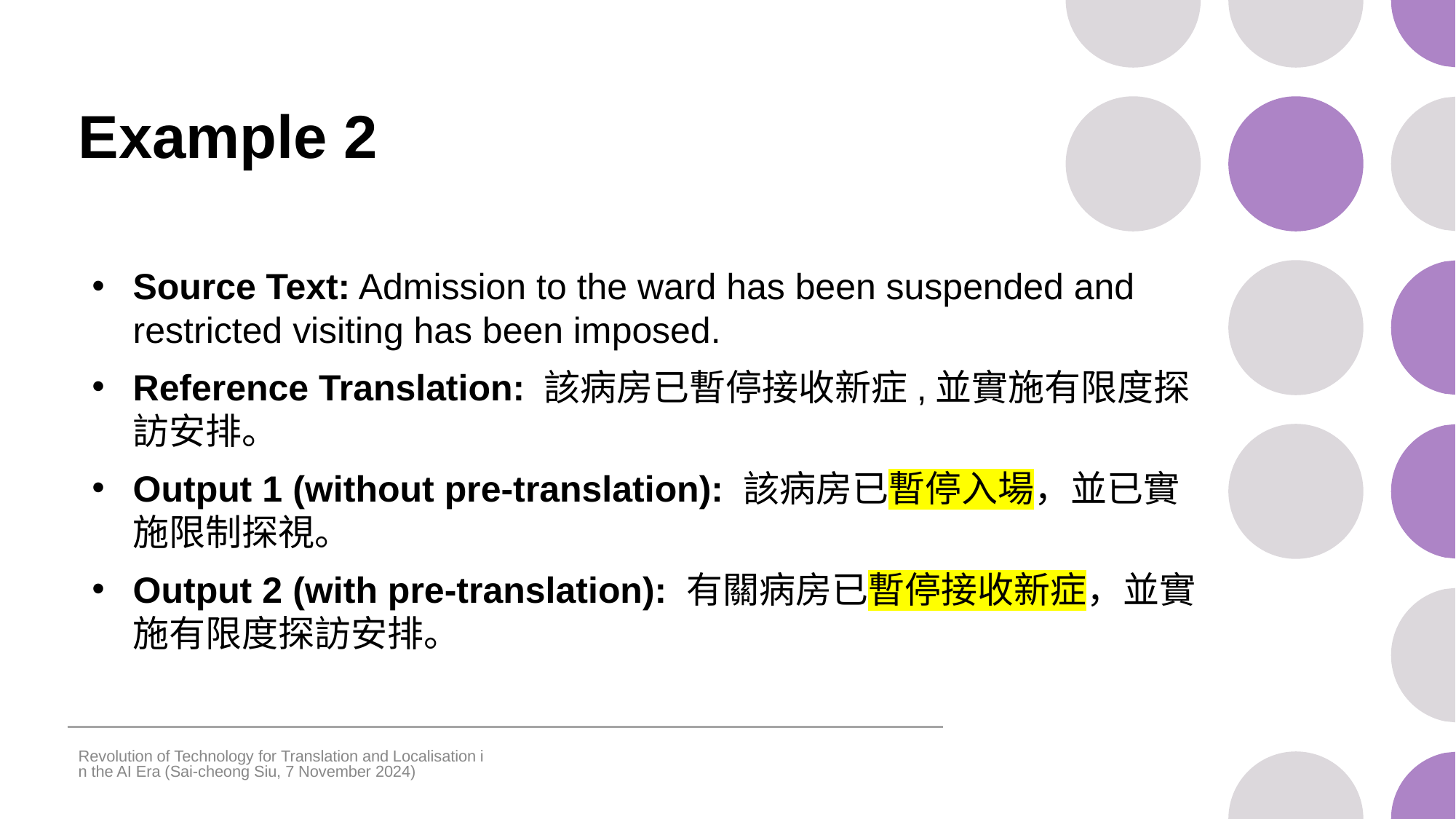

# Example 2
Source Text: Admission to the ward has been suspended and restricted visiting has been imposed.
Reference Translation: 該病房已暫停接收新症,並實施有限度探訪安排。
Output 1 (without pre-translation): 該病房已暫停入場，並已實施限制探視。
Output 2 (with pre-translation): 有關病房已暫停接收新症，並實施有限度探訪安排。
Revolution of Technology for Translation and Localisation in the AI Era (Sai-cheong Siu, 7 November 2024)